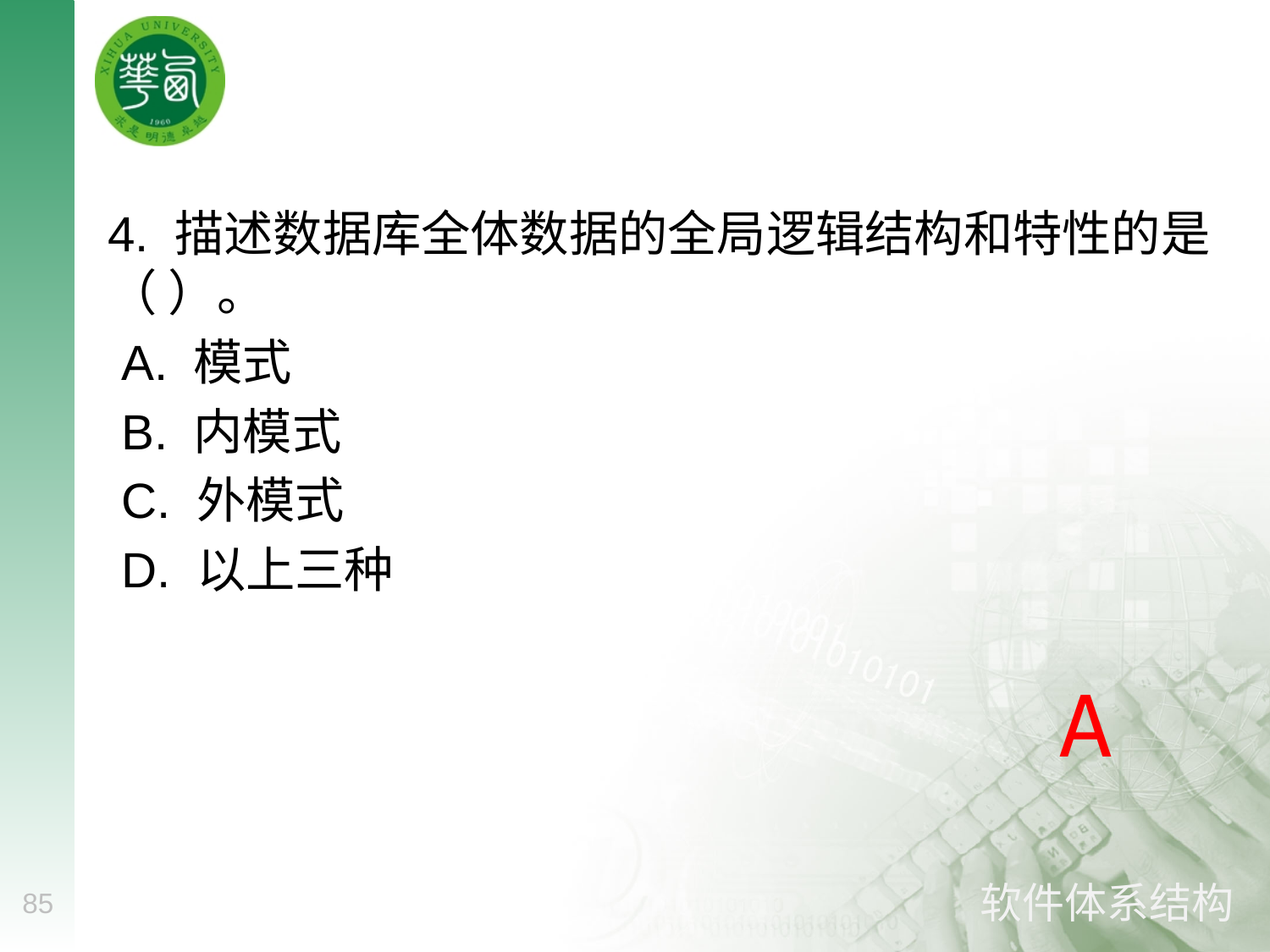

#
4. 描述数据库全体数据的全局逻辑结构和特性的是（ ）。
 A. 模式
 B. 内模式
 C. 外模式
 D. 以上三种
A
85